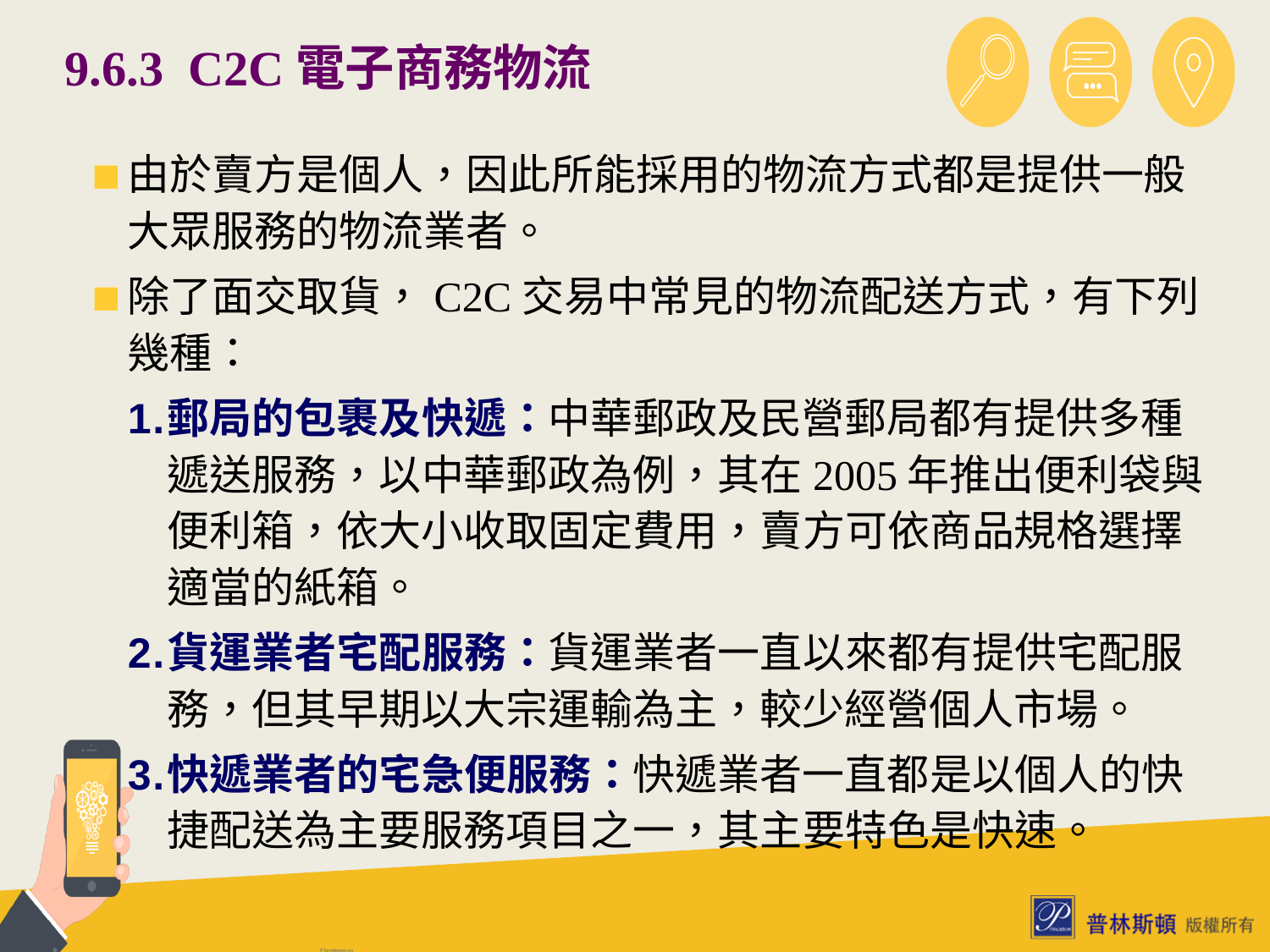

# 9.6.3  C2C電子商務物流
由於賣方是個人，因此所能採用的物流方式都是提供一般大眾服務的物流業者。
除了面交取貨，C2C交易中常見的物流配送方式，有下列幾種：
郵局的包裹及快遞：中華郵政及民營郵局都有提供多種遞送服務，以中華郵政為例，其在2005年推出便利袋與便利箱，依大小收取固定費用，賣方可依商品規格選擇適當的紙箱。
貨運業者宅配服務：貨運業者一直以來都有提供宅配服務，但其早期以大宗運輸為主，較少經營個人市場。
快遞業者的宅急便服務：快遞業者一直都是以個人的快捷配送為主要服務項目之一，其主要特色是快速。